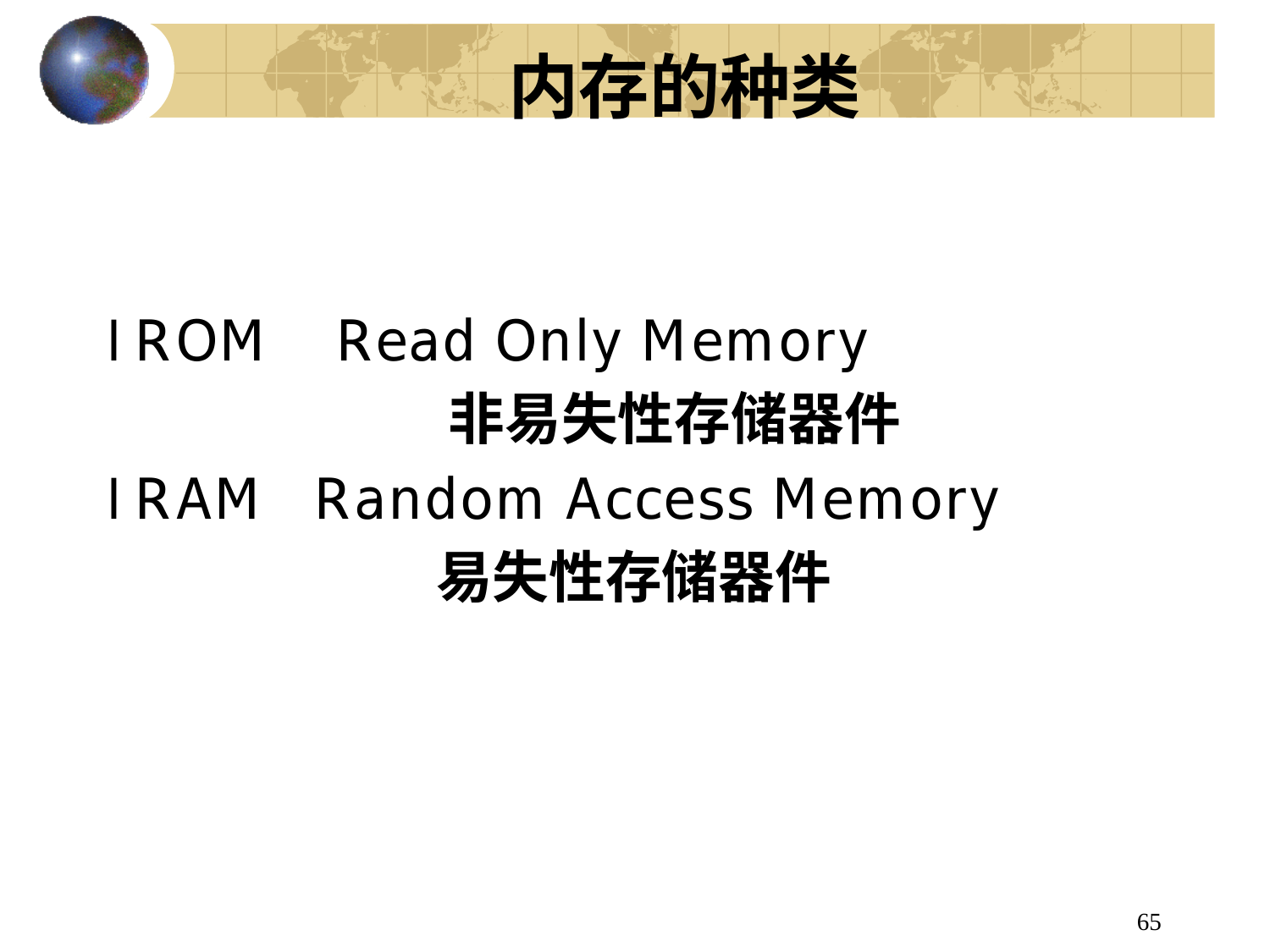

# 内存的种类
l ROM    Read Only Memory
			  非易失性存储器件
l RAM   Random Access Memory
			 易失性存储器件
65